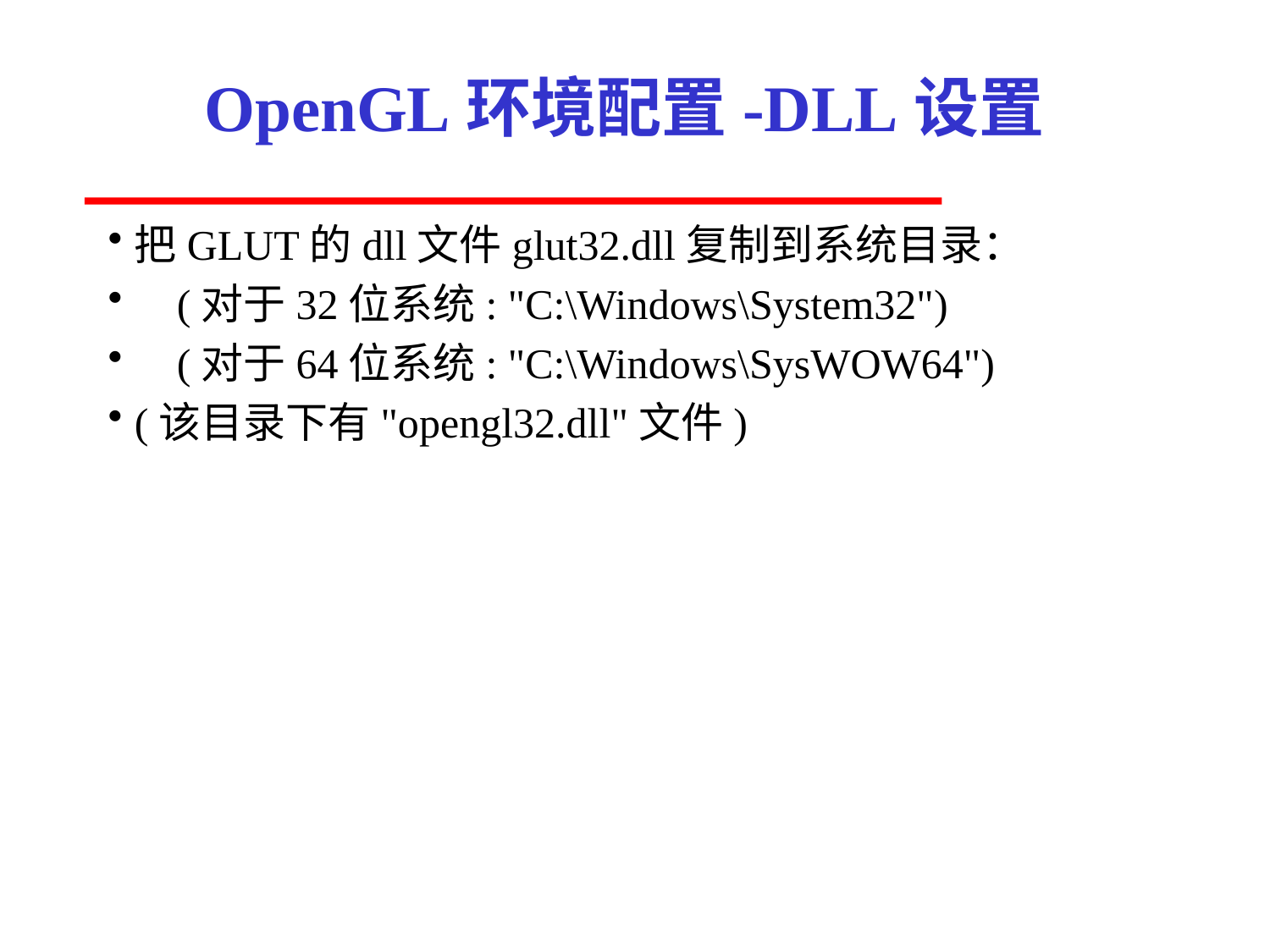

# OpenGL环境配置-DLL设置
把GLUT的dll文件glut32.dll复制到系统目录：
    (对于32位系统: "C:\Windows\System32")
    (对于64位系统: "C:\Windows\SysWOW64")
(该目录下有"opengl32.dll"文件)

47